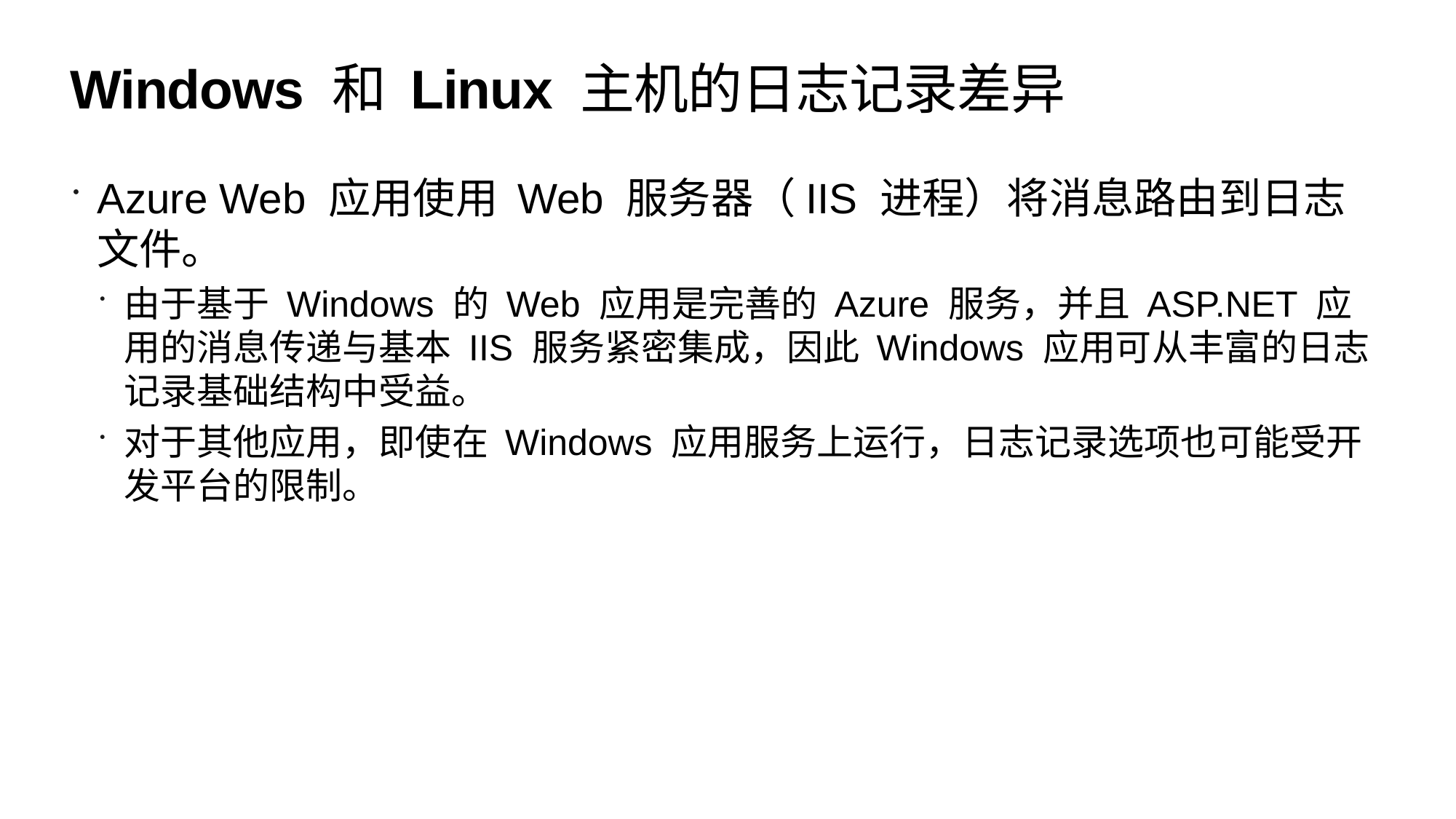

# Windows 和 Linux 主机的日志记录差异
Azure Web 应用使用 Web 服务器（IIS 进程）将消息路由到日志文件。
由于基于 Windows 的 Web 应用是完善的 Azure 服务，并且 ASP.NET 应用的消息传递与基本 IIS 服务紧密集成，因此 Windows 应用可从丰富的日志记录基础结构中受益。
对于其他应用，即使在 Windows 应用服务上运行，日志记录选项也可能受开发平台的限制。